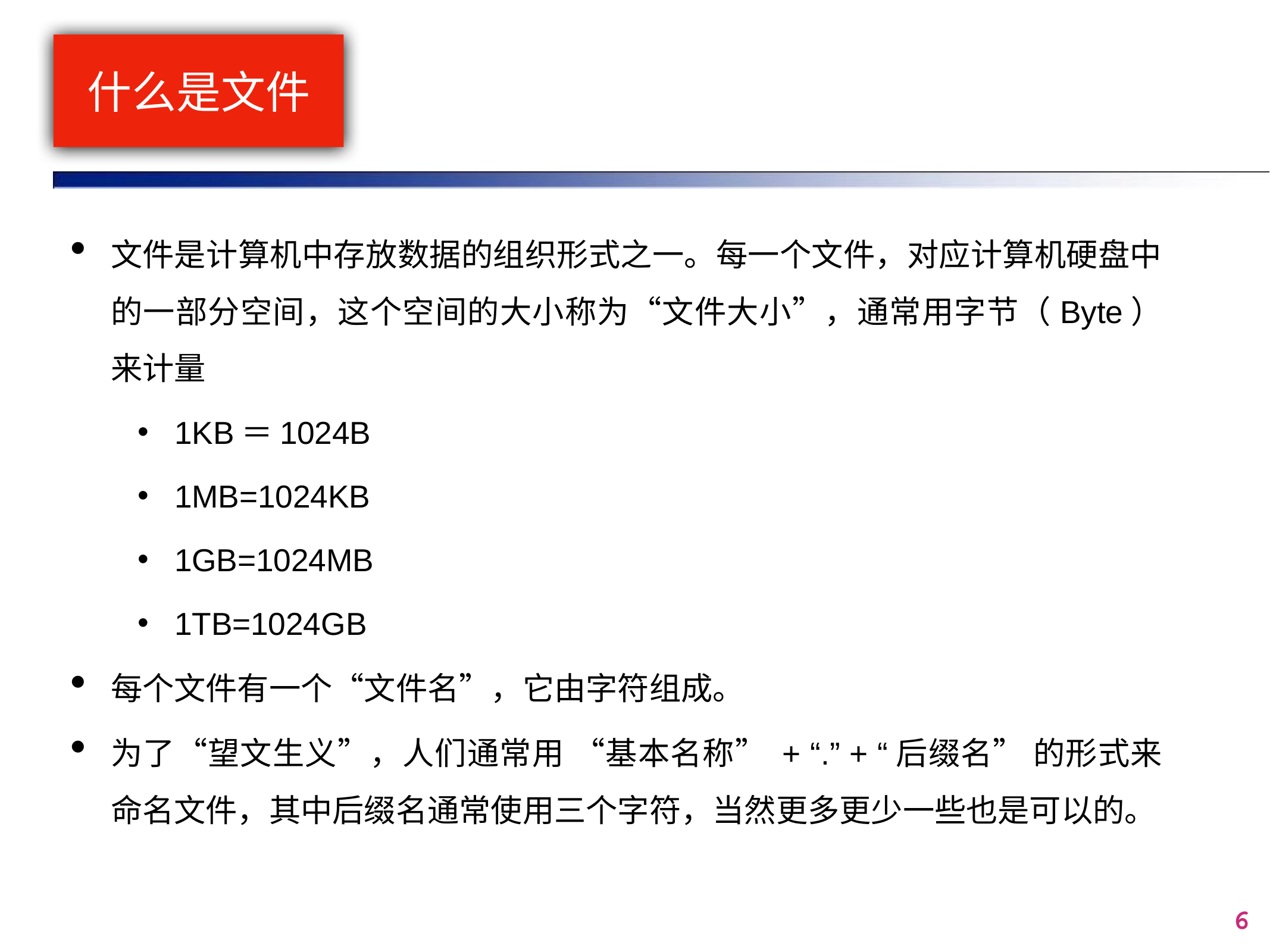

# 什么是文件
文件是计算机中存放数据的组织形式之一。每一个文件，对应计算机硬盘中的一部分空间，这个空间的大小称为“文件大小”，通常用字节（Byte）来计量
1KB＝1024B
1MB=1024KB
1GB=1024MB
1TB=1024GB
每个文件有一个“文件名”，它由字符组成。
为了“望文生义”，人们通常用 “基本名称” + “.” + “后缀名” 的形式来命名文件，其中后缀名通常使用三个字符，当然更多更少一些也是可以的。
6